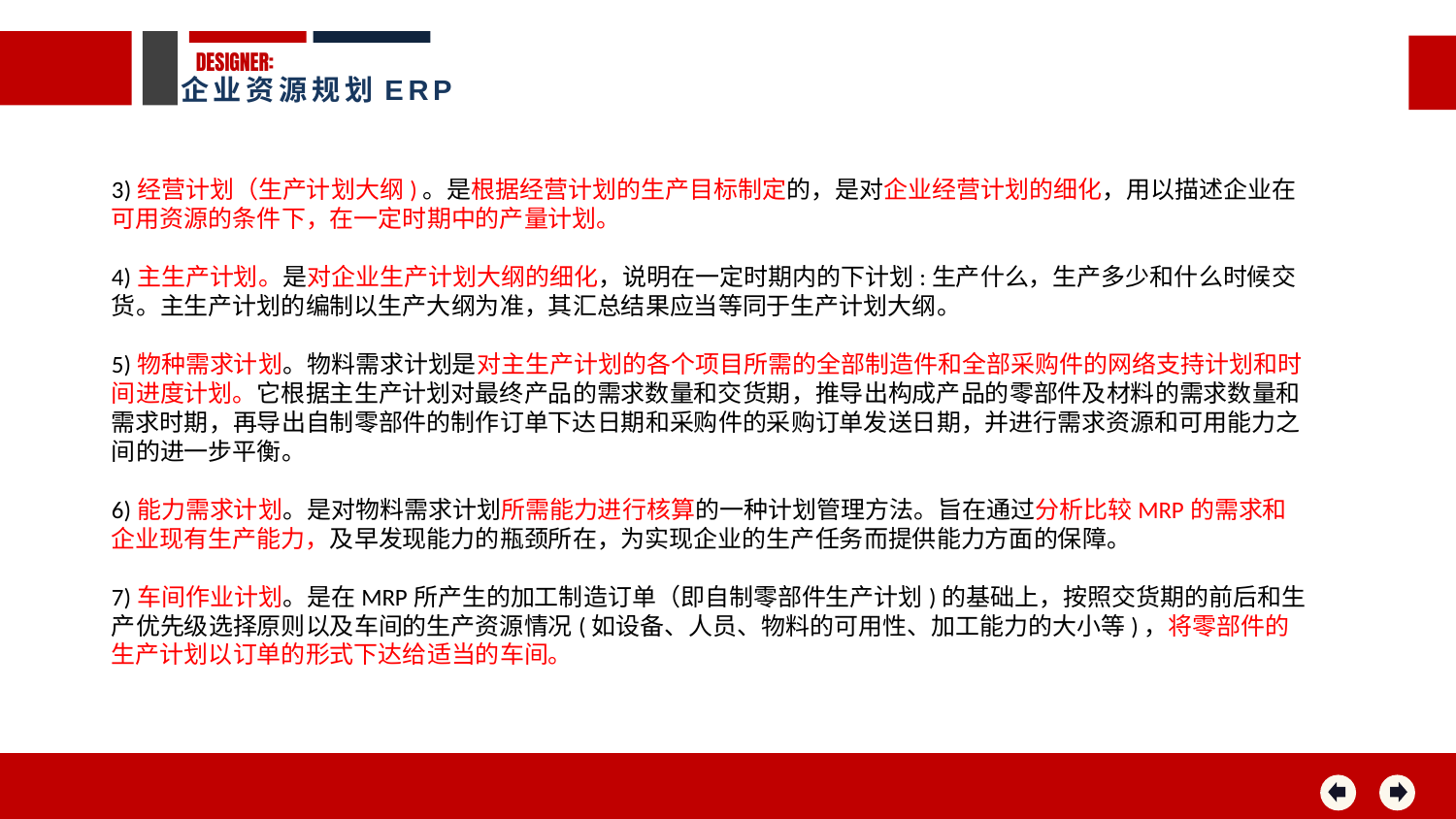

DESIGNER:
企业资源规划ERP
3)经营计划（生产计划大纲)。是根据经营计划的生产目标制定的，是对企业经营计划的细化，用以描述企业在可用资源的条件下，在一定时期中的产量计划。

4)主生产计划。是对企业生产计划大纲的细化，说明在一定时期内的下计划:生产什么，生产多少和什么时候交货。主生产计划的编制以生产大纲为准，其汇总结果应当等同于生产计划大纲。

5)物种需求计划。物料需求计划是对主生产计划的各个项目所需的全部制造件和全部采购件的网络支持计划和时间进度计划。它根据主生产计划对最终产品的需求数量和交货期，推导出构成产品的零部件及材料的需求数量和需求时期，再导出自制零部件的制作订单下达日期和采购件的采购订单发送日期，并进行需求资源和可用能力之间的进一步平衡。

6)能力需求计划。是对物料需求计划所需能力进行核算的一种计划管理方法。旨在通过分析比较MRP的需求和企业现有生产能力，及早发现能力的瓶颈所在，为实现企业的生产任务而提供能力方面的保障。

7)车间作业计划。是在MRP所产生的加工制造订单（即自制零部件生产计划)的基础上，按照交货期的前后和生产优先级选择原则以及车间的生产资源情况(如设备、人员、物料的可用性、加工能力的大小等)，将零部件的生产计划以订单的形式下达给适当的车间。